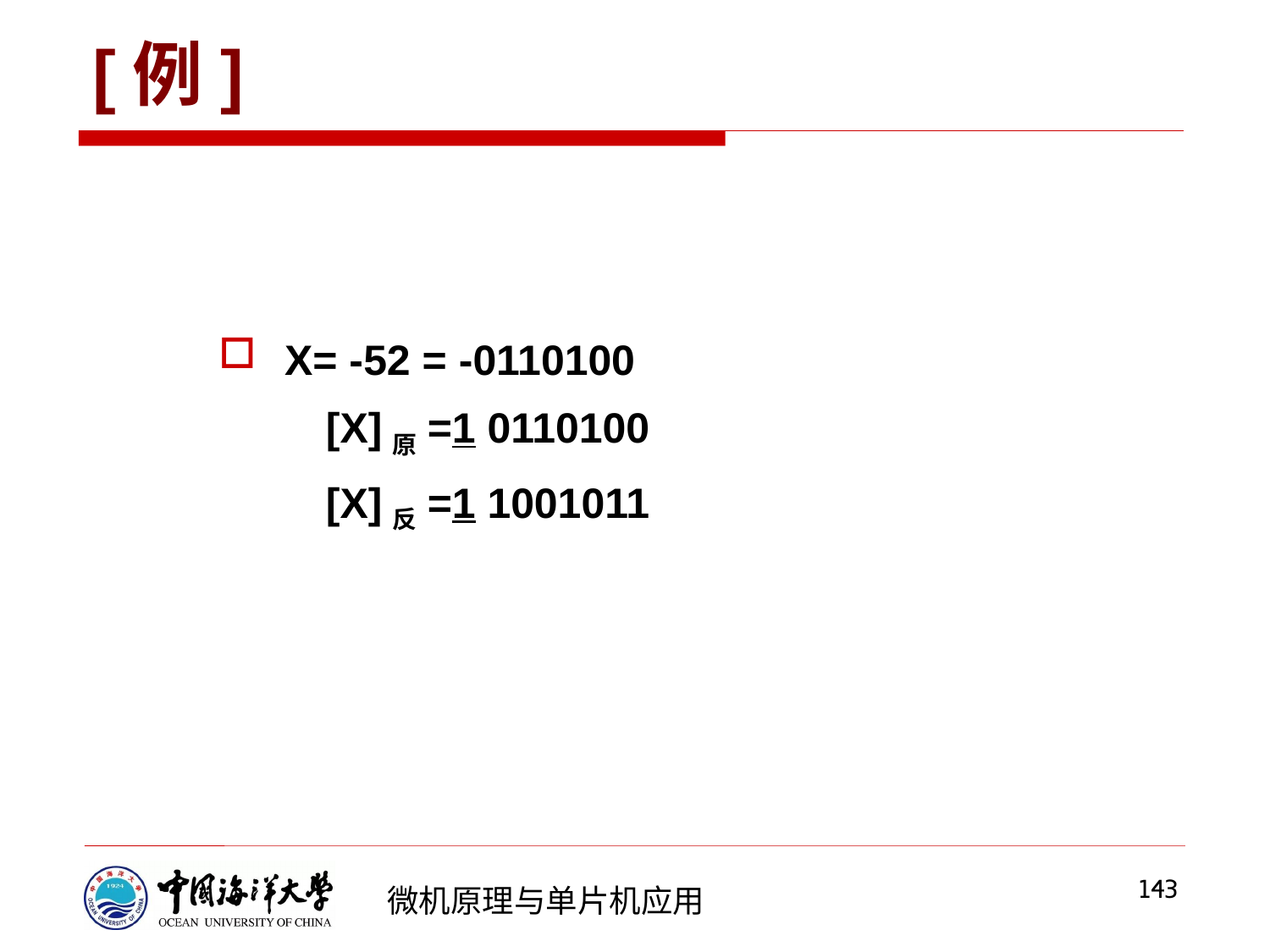

# [例]
X= -52 = -0110100
         [X]原=1 0110100
         [X]反=1 1001011

143